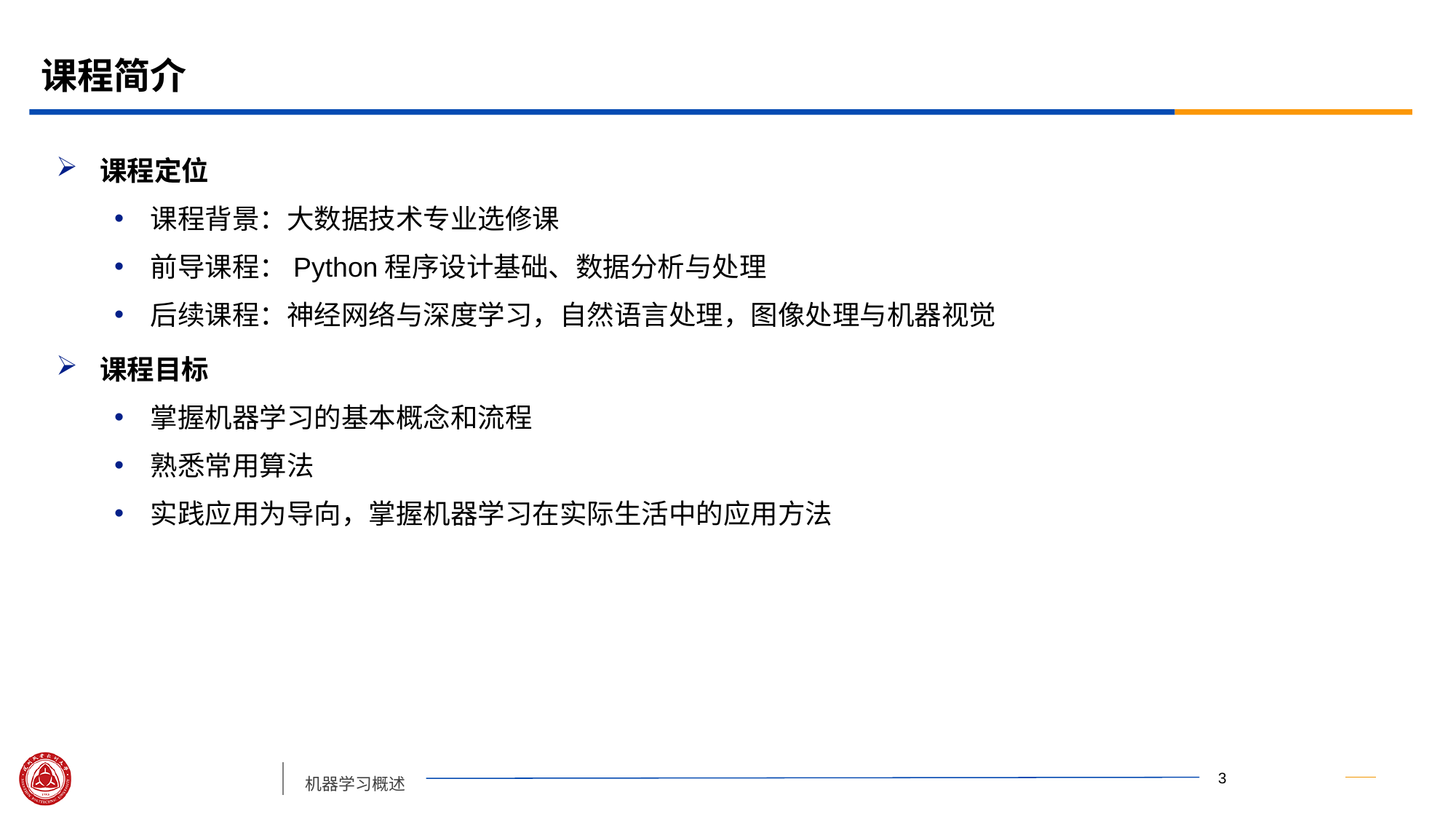

# 课程简介
课程定位
课程背景：大数据技术专业选修课
前导课程：Python程序设计基础、数据分析与处理
后续课程：神经网络与深度学习，自然语言处理，图像处理与机器视觉
课程目标
掌握机器学习的基本概念和流程
熟悉常用算法
实践应用为导向，掌握机器学习在实际生活中的应用方法